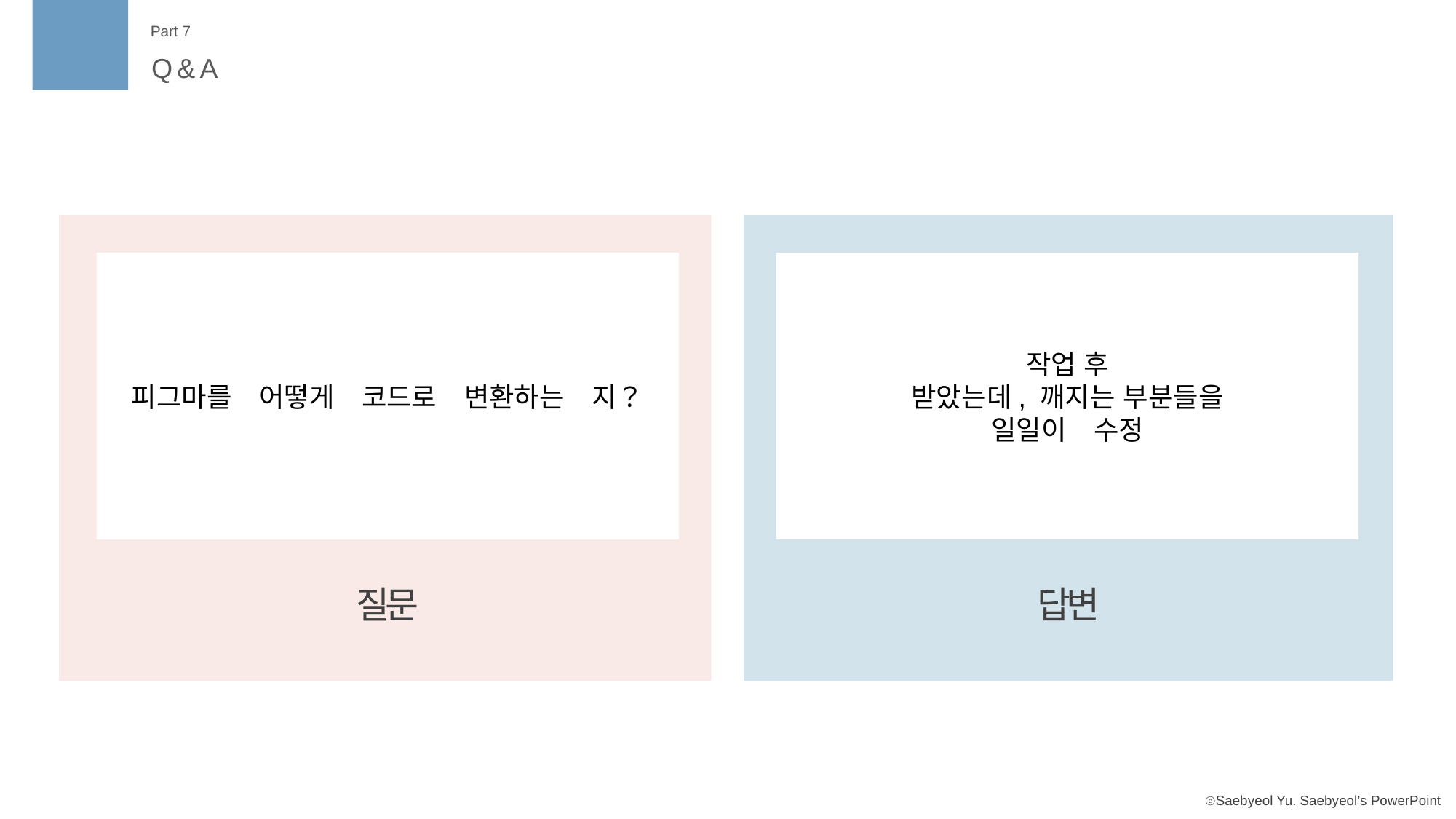

Part 7
Q&A

피그마를　어떻게　코드로　변환하는　지？
작업 후
받았는데, 깨지는 부분들을
일일이　수정
답변
질문